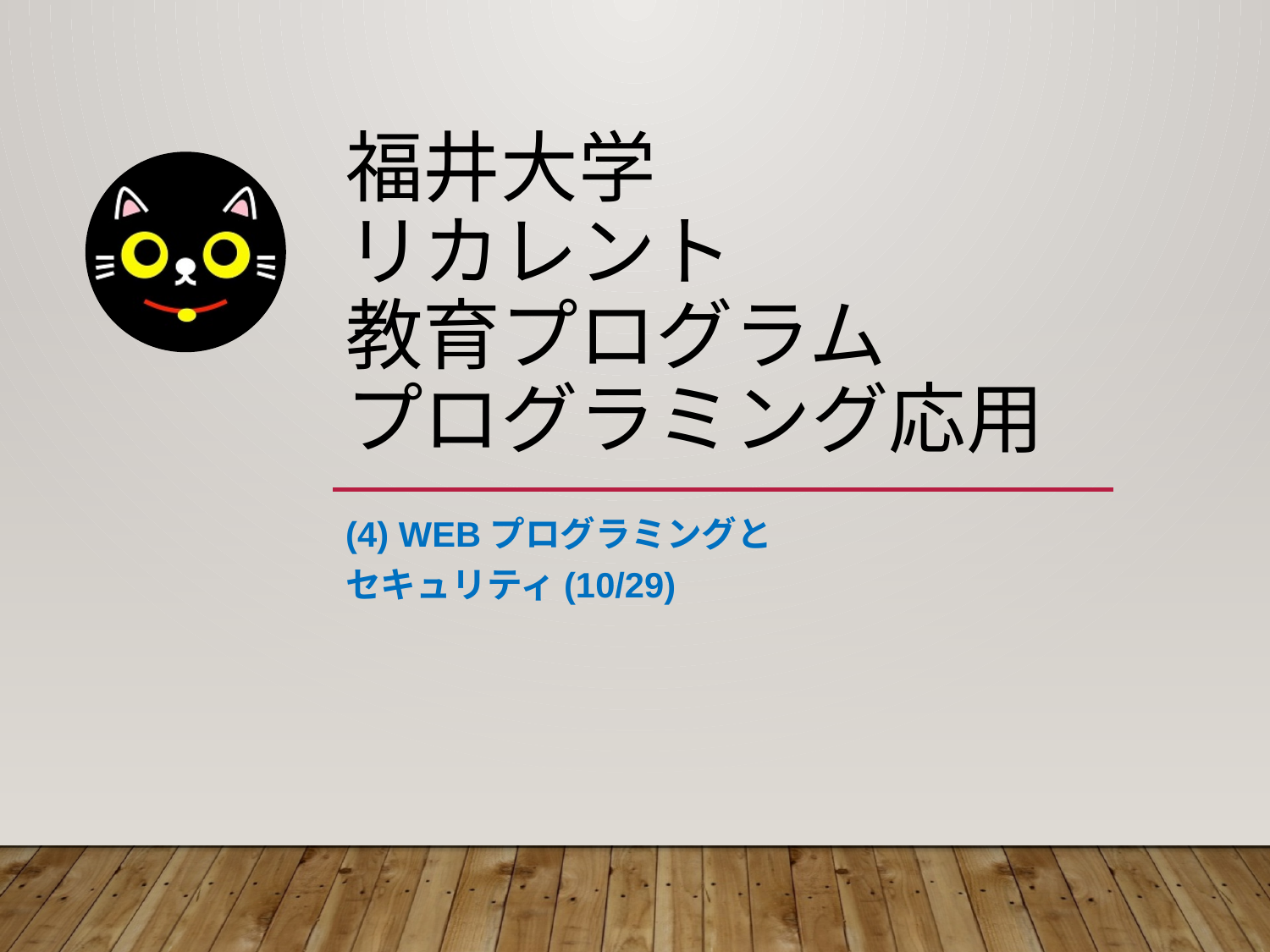

# 福井大学 リカレント 教育プログラム プログラミング応用

(4) Webプログラミングと
セキュリティ(10/29)